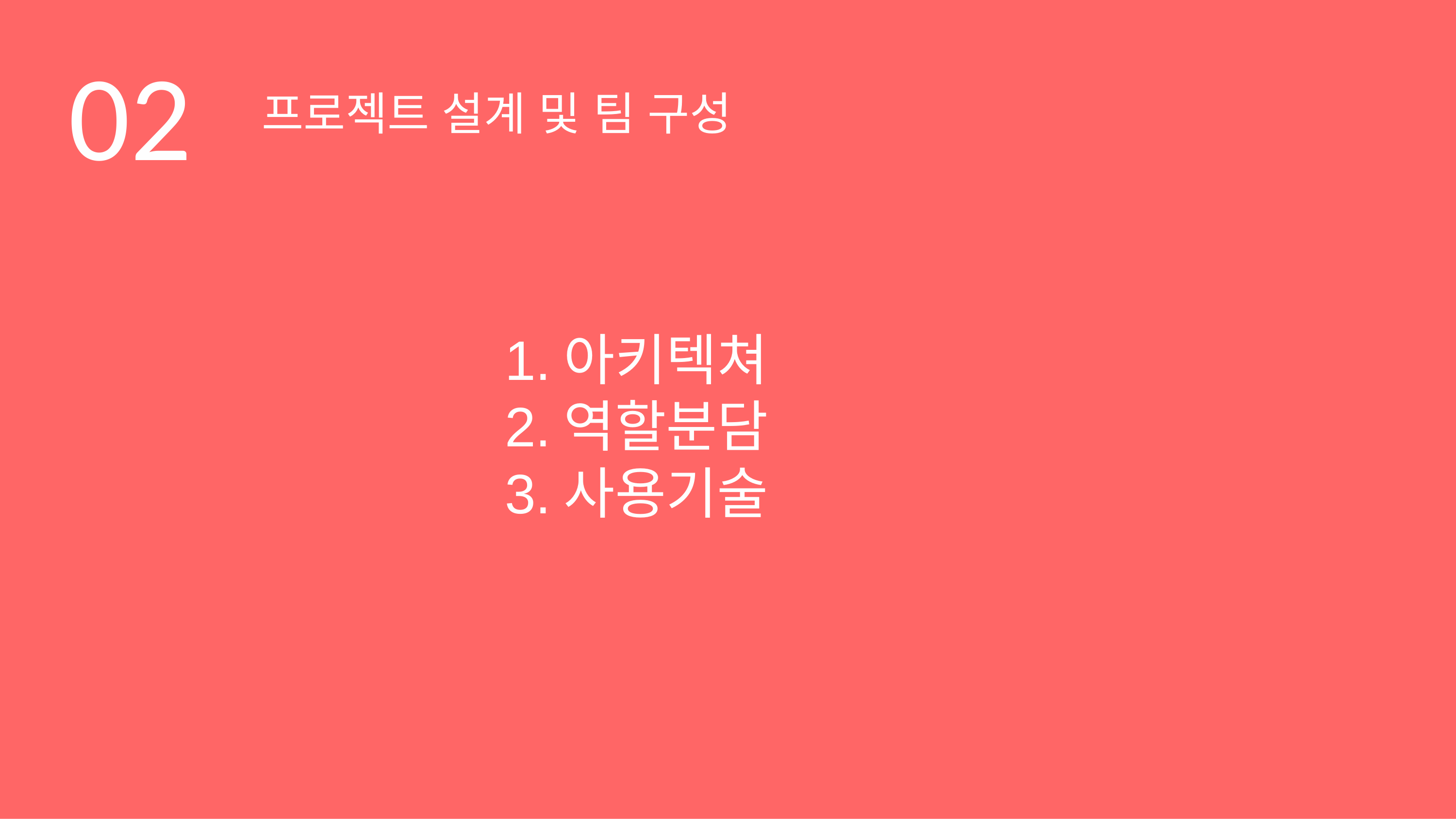

# 02
프로젝트 설계 및 팀 구성
아키텍쳐
역할분담
사용기술